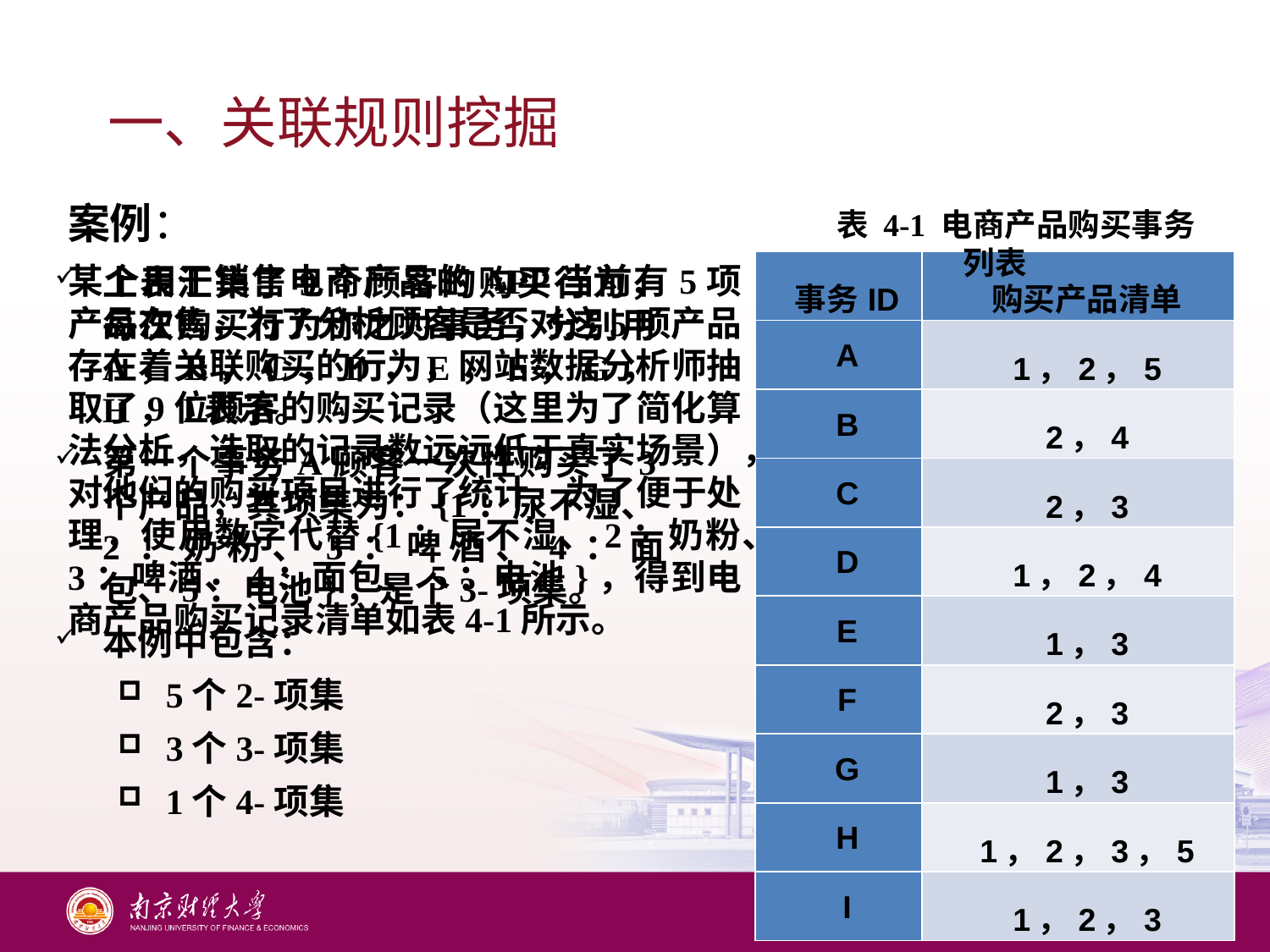

# 一、关联规则挖掘
案例：
某个用于销售电商产品的APP当前有5项产品在售，为了分析顾客是否对这5项产品存在着关联购买的行为，网站数据分析师抽取了9位顾客的购买记录（这里为了简化算法分析，选取的记录数远远低于真实场景），对他们的购买项目进行了统计。为了便于处理，使用数字代替{1：尿不湿、2：奶粉、3：啤酒、4：面包、5：电池}，得到电商产品购买记录清单如表4-1所示。
表 4‑1 电商产品购买事务列表
| 事务ID | 购买产品清单 |
| --- | --- |
| A | 1，2，5 |
| B | 2，4 |
| C | 2，3 |
| D | 1，2，4 |
| E | 1，3 |
| F | 2，3 |
| G | 1，3 |
| H | 1，2，3，5 |
| I | 1，2，3 |
上表汇集了9个顾客的购买行为，每次购买行为称之为事务，分别用A，B，C，D，E，F，G，H，I表示。
第一个事务A顾客一次性购买了3个产品，其项集为：{1：尿不湿、2：奶粉、3：啤酒、4：面包、5：电池}，是个3-项集。
本例中包含：
5个2-项集
3个3-项集
1个4-项集